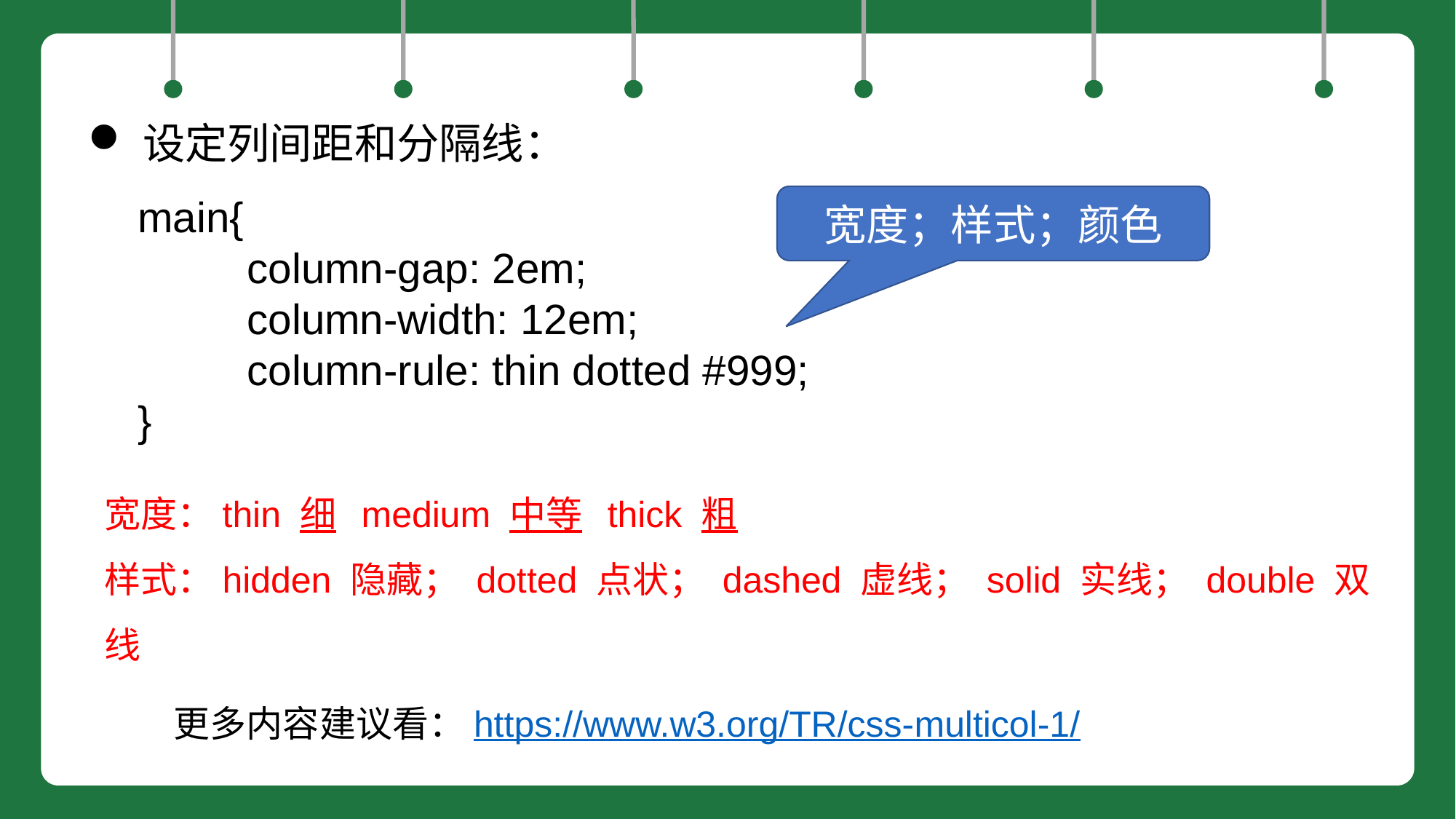

设定列间距和分隔线：
main{
	column-gap: 2em;
	column-width: 12em;
	column-rule: thin dotted #999;
}
宽度；样式；颜色

宽度：thin 细  medium 中等  thick 粗
样式：hidden 隐藏； dotted 点状； dashed 虚线； solid 实线； double 双线
更多内容建议看：https://www.w3.org/TR/css-multicol-1/